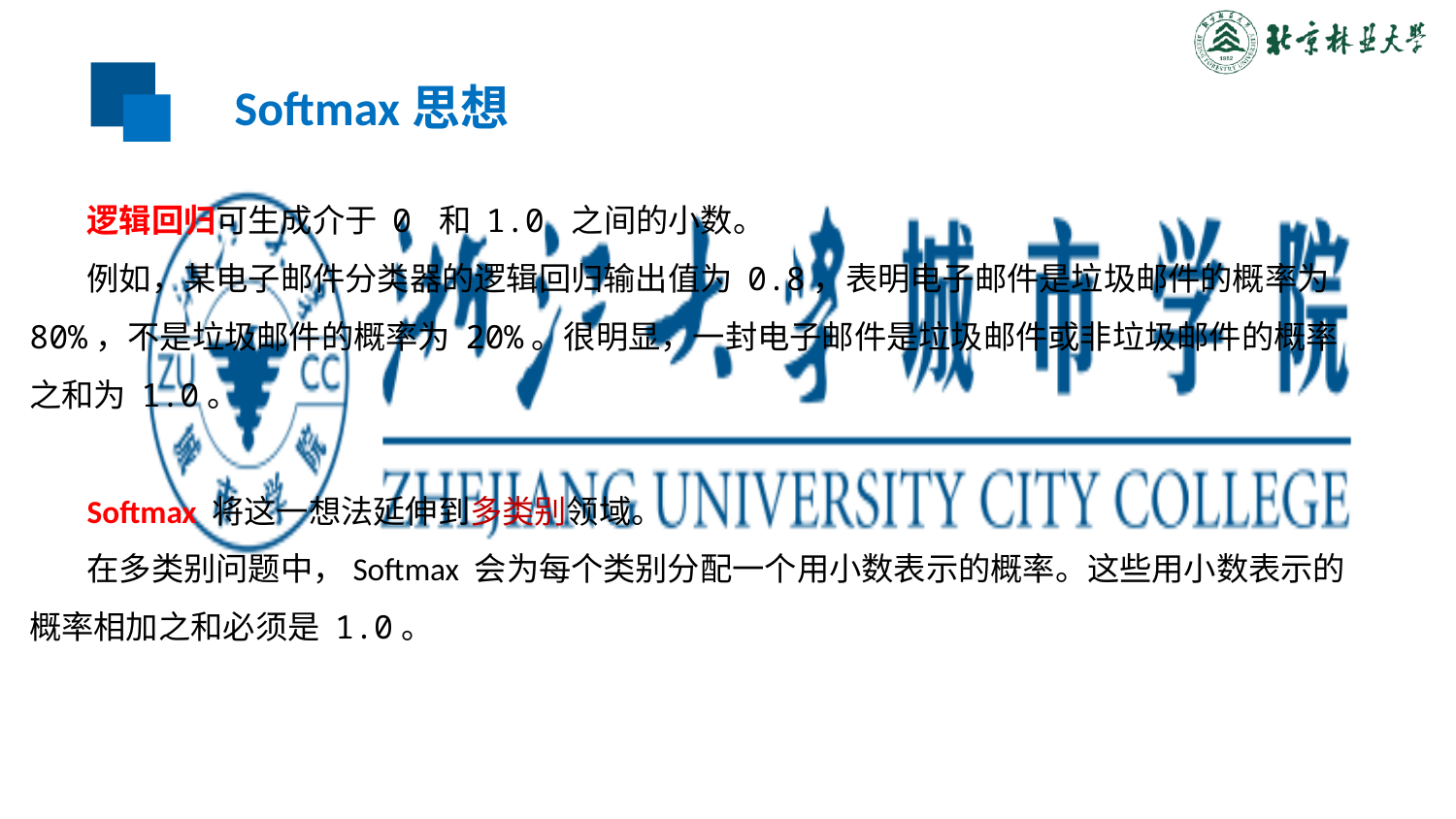

Softmax思想
逻辑回归可生成介于 0 和 1.0 之间的小数。
例如，某电子邮件分类器的逻辑回归输出值为 0.8，表明电子邮件是垃圾邮件的概率为 80%，不是垃圾邮件的概率为 20%。很明显，一封电子邮件是垃圾邮件或非垃圾邮件的概率之和为 1.0。

Softmax 将这一想法延伸到多类别领域。
在多类别问题中，Softmax 会为每个类别分配一个用小数表示的概率。这些用小数表示的概率相加之和必须是 1.0。
75